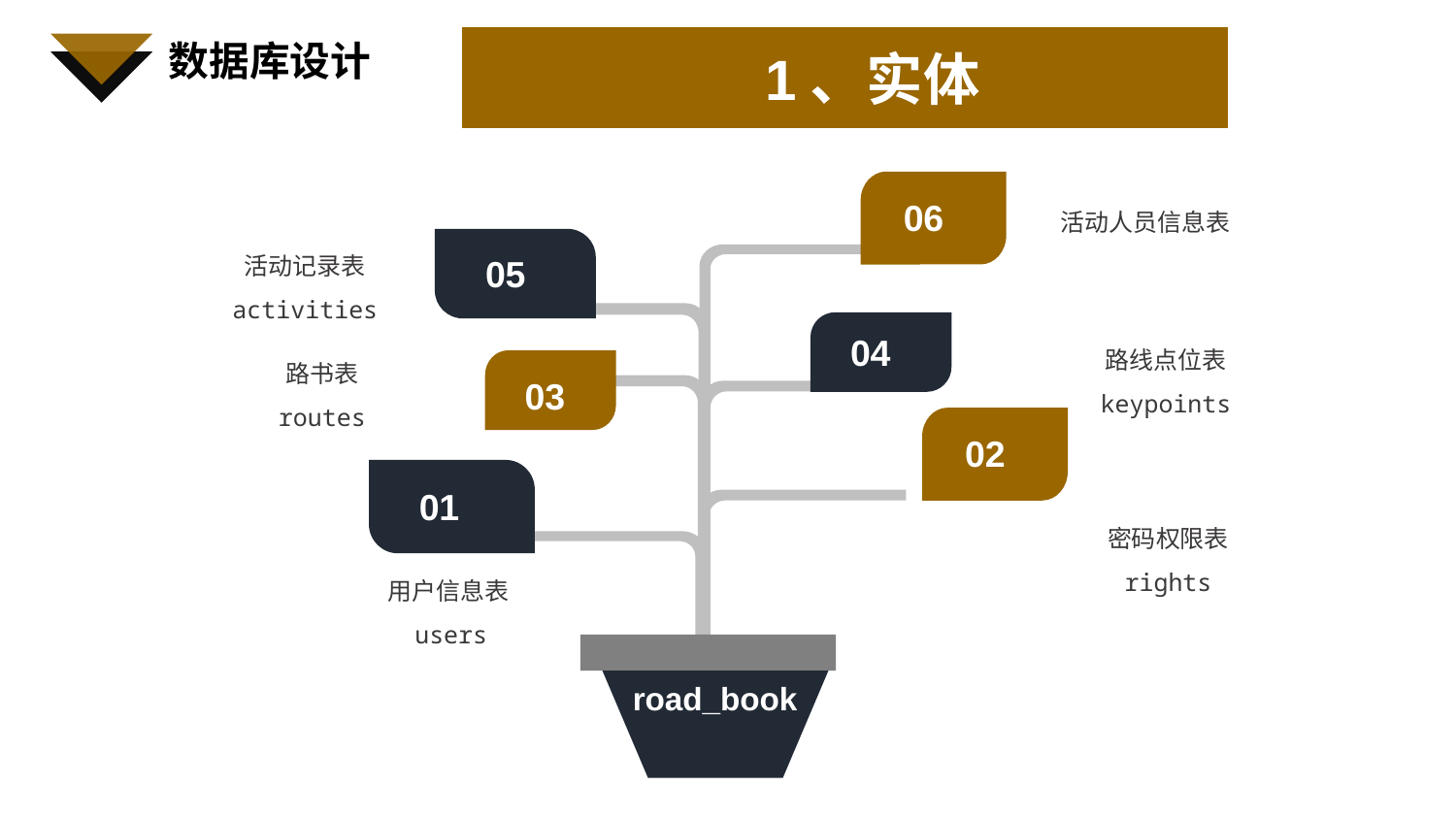

数据库设计

1、实体

06
活动人员信息表
活动记录表
activities

05

04
路线点位表
keypoints
路书表
routes

03

02

01

密码权限表
rights

用户信息表users

road_book